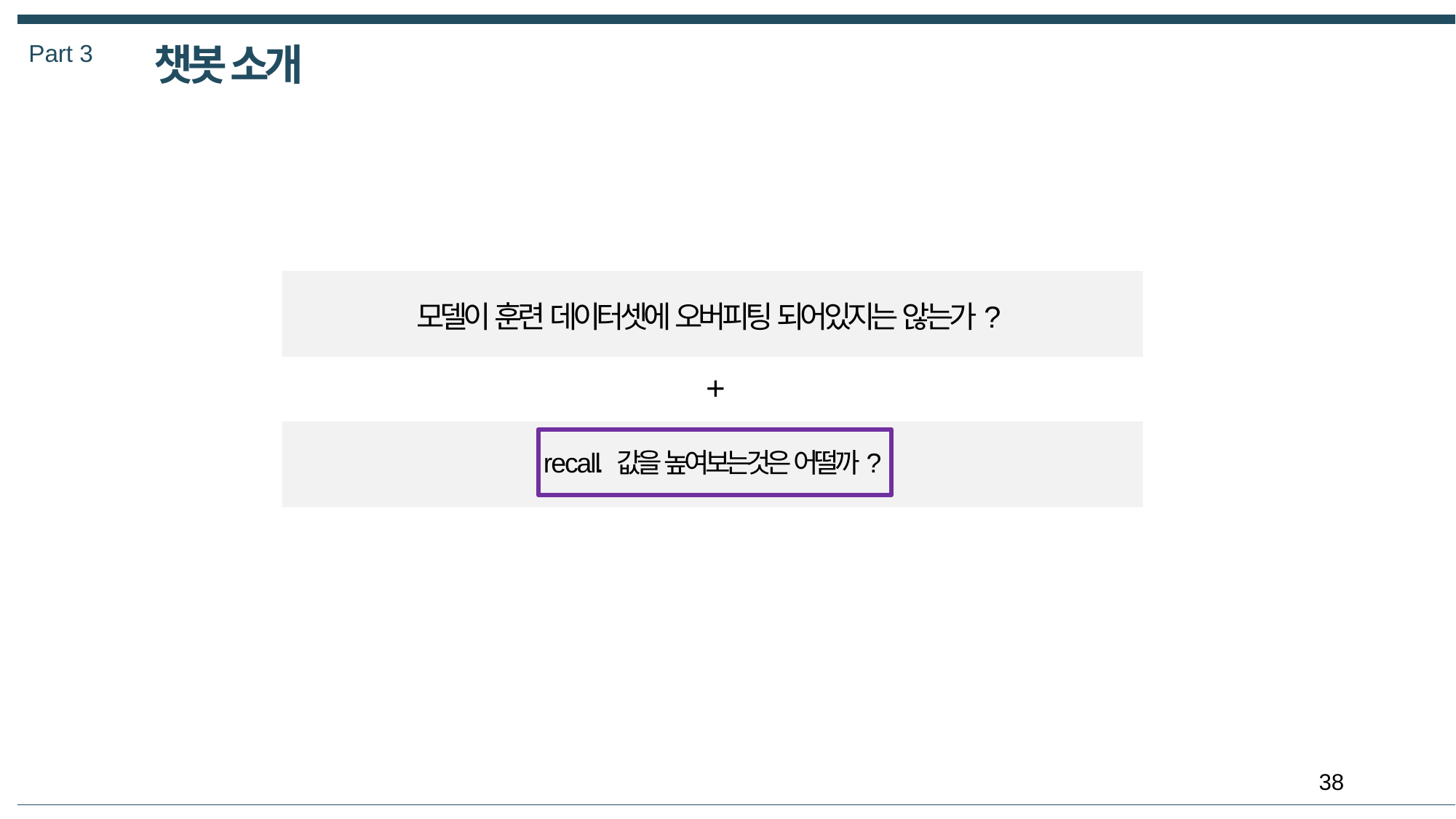

Part 3
챗봇 소개

모델이  훈련  데이터셋에  오버피팅  되어있지는  않는가?
+

r e c a l l.  값을  높여보는것은  어떨까?
38